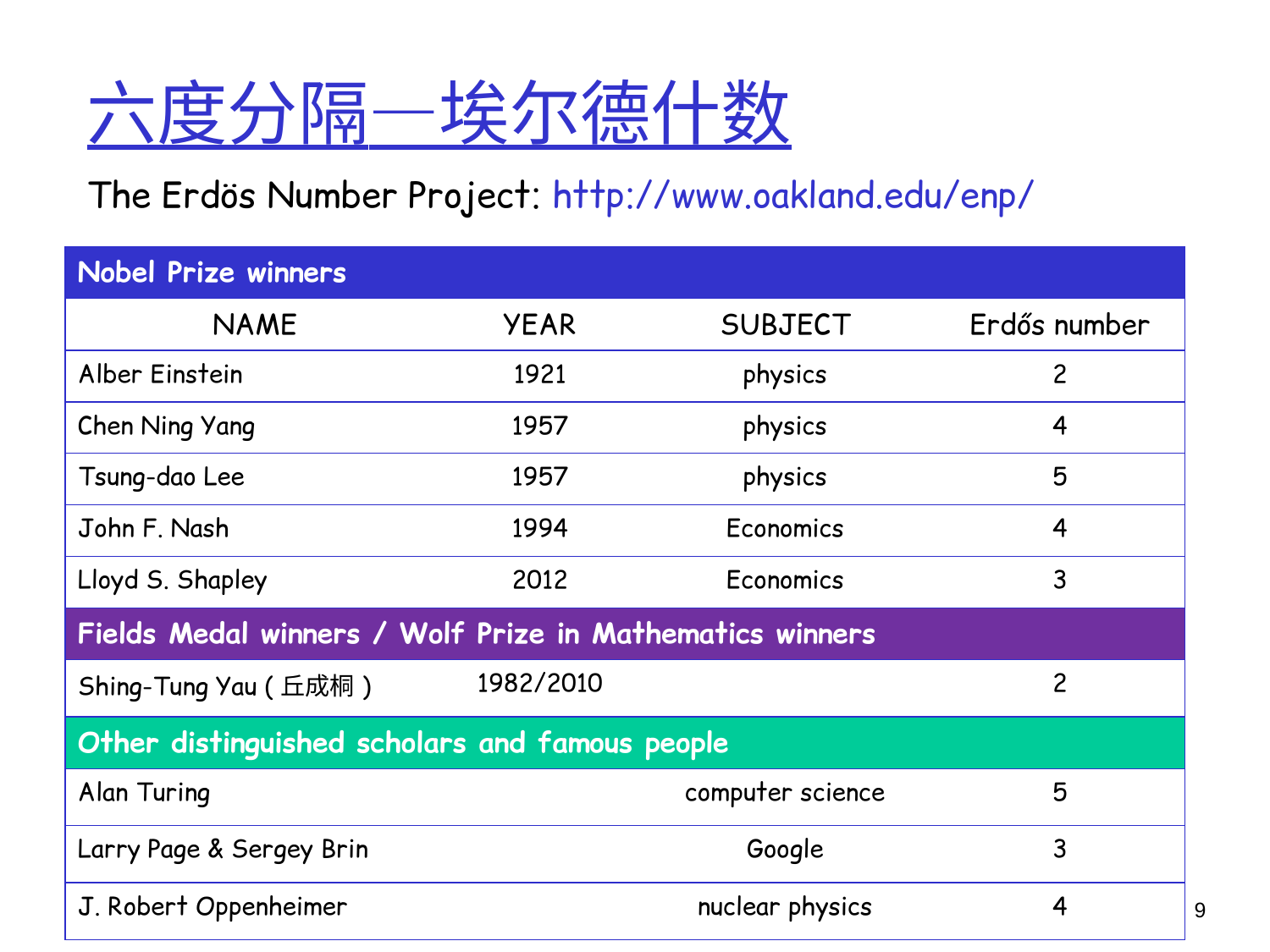

# 六度分隔—埃尔德什数
The Erdös Number Project: http://www.oakland.edu/enp/
| Nobel Prize winners |  |  |  |
| --- | --- | --- | --- |
| NAME | YEAR | SUBJECT | Erdős number |
| Alber Einstein | 1921 | physics | 2 |
| Chen Ning Yang | 1957 | physics | 4 |
| Tsung-dao Lee | 1957 | physics | 5 |
| John F. Nash | 1994 | Economics | 4 |
| Lloyd S. Shapley | 2012 | Economics | 3 |
| Fields Medal winners / Wolf Prize in Mathematics winners |  |  |  |
| Shing-Tung Yau (丘成桐) | 1982/2010 |  | 2 |
| Other distinguished scholars and famous people |  |  |  |
| Alan Turing |  | computer science | 5 |
| Larry Page & Sergey Brin |  | Google | 3 |
| J. Robert Oppenheimer |  | nuclear physics | 4 |
9